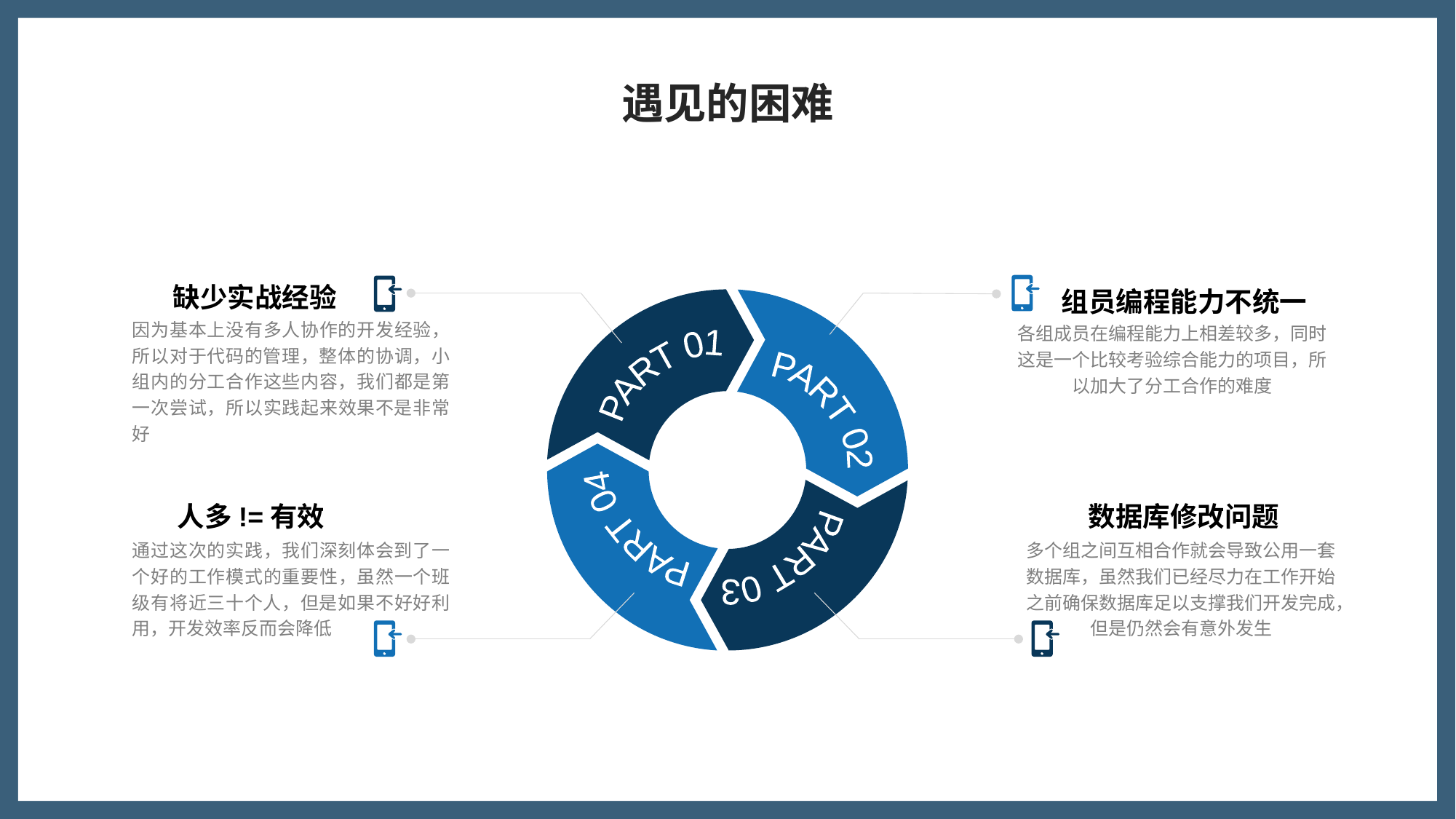

遇见的困难

缺少实战经验
因为基本上没有多人协作的开发经验，所以对于代码的管理，整体的协调，小组内的分工合作这些内容，我们都是第一次尝试，所以实践起来效果不是非常好
组员编程能力不统一
各组成员在编程能力上相差较多，同时这是一个比较考验综合能力的项目，所以加大了分工合作的难度

PART 01
PART 02
PART 04
PART 03
人多!=有效
通过这次的实践，我们深刻体会到了一个好的工作模式的重要性，虽然一个班级有将近三十个人，但是如果不好好利用，开发效率反而会降低
数据库修改问题
多个组之间互相合作就会导致公用一套数据库，虽然我们已经尽力在工作开始之前确保数据库足以支撑我们开发完成，但是仍然会有意外发生